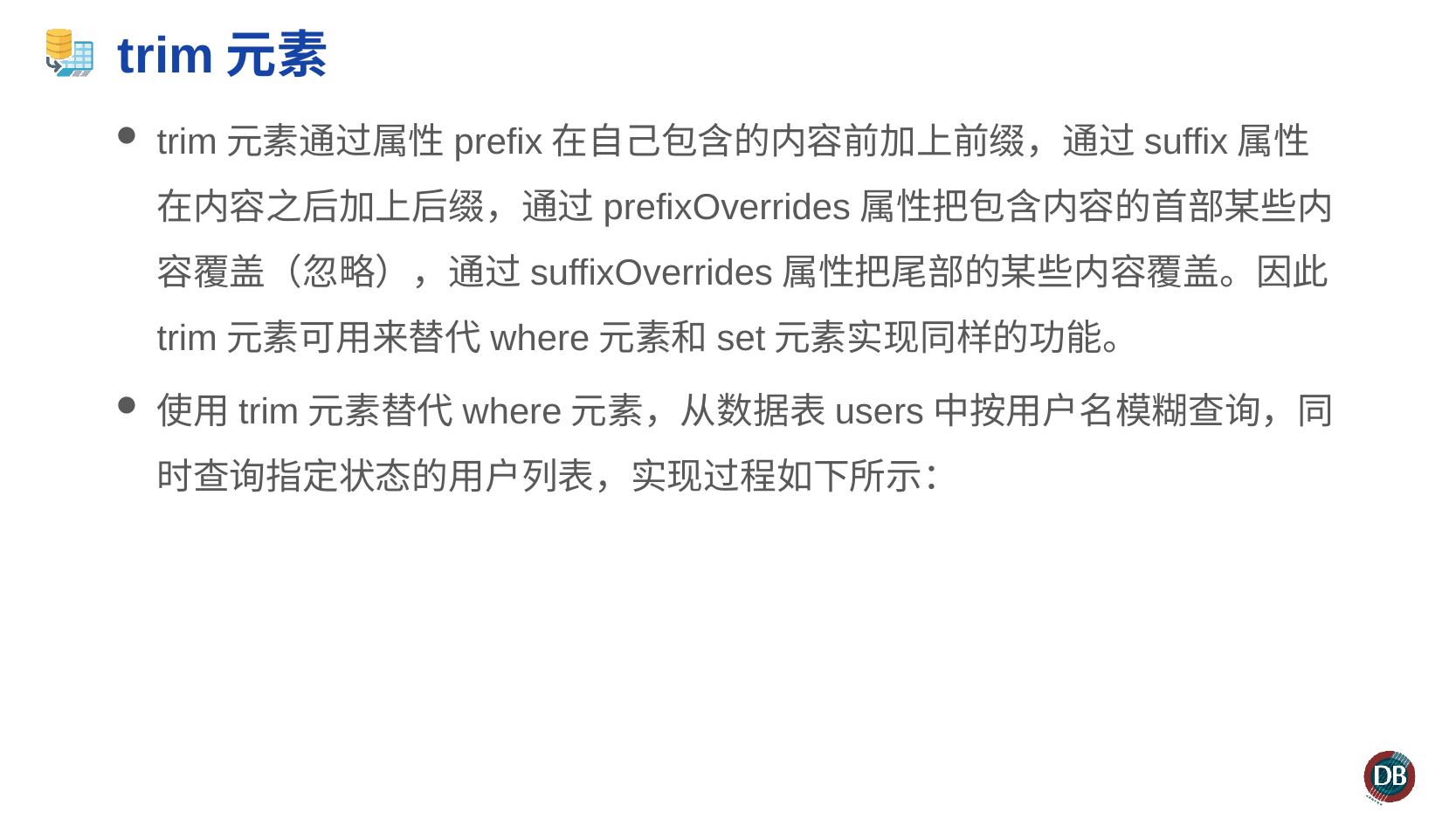

# trim元素
trim元素通过属性prefix在自己包含的内容前加上前缀，通过suffix属性在内容之后加上后缀，通过prefixOverrides属性把包含内容的首部某些内容覆盖（忽略），通过suffixOverrides属性把尾部的某些内容覆盖。因此trim元素可用来替代where元素和set元素实现同样的功能。
使用trim元素替代where元素，从数据表users中按用户名模糊查询，同时查询指定状态的用户列表，实现过程如下所示：